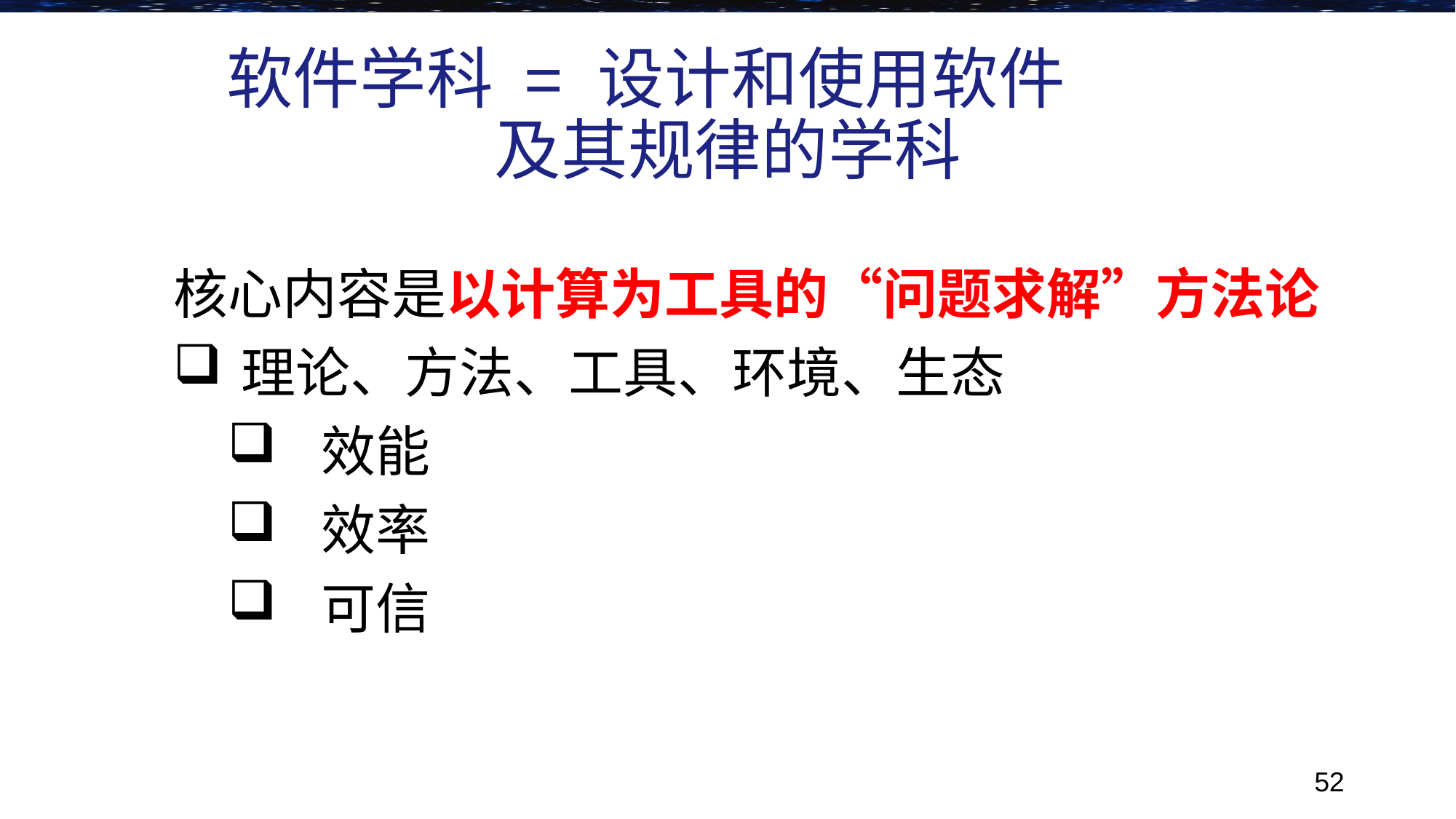

# 软件学科 = 设计和使用软件 及其规律的学科
核心内容是以计算为工具的“问题求解”方法论
理论、方法、工具、环境、生态
 效能
 效率
 可信
52